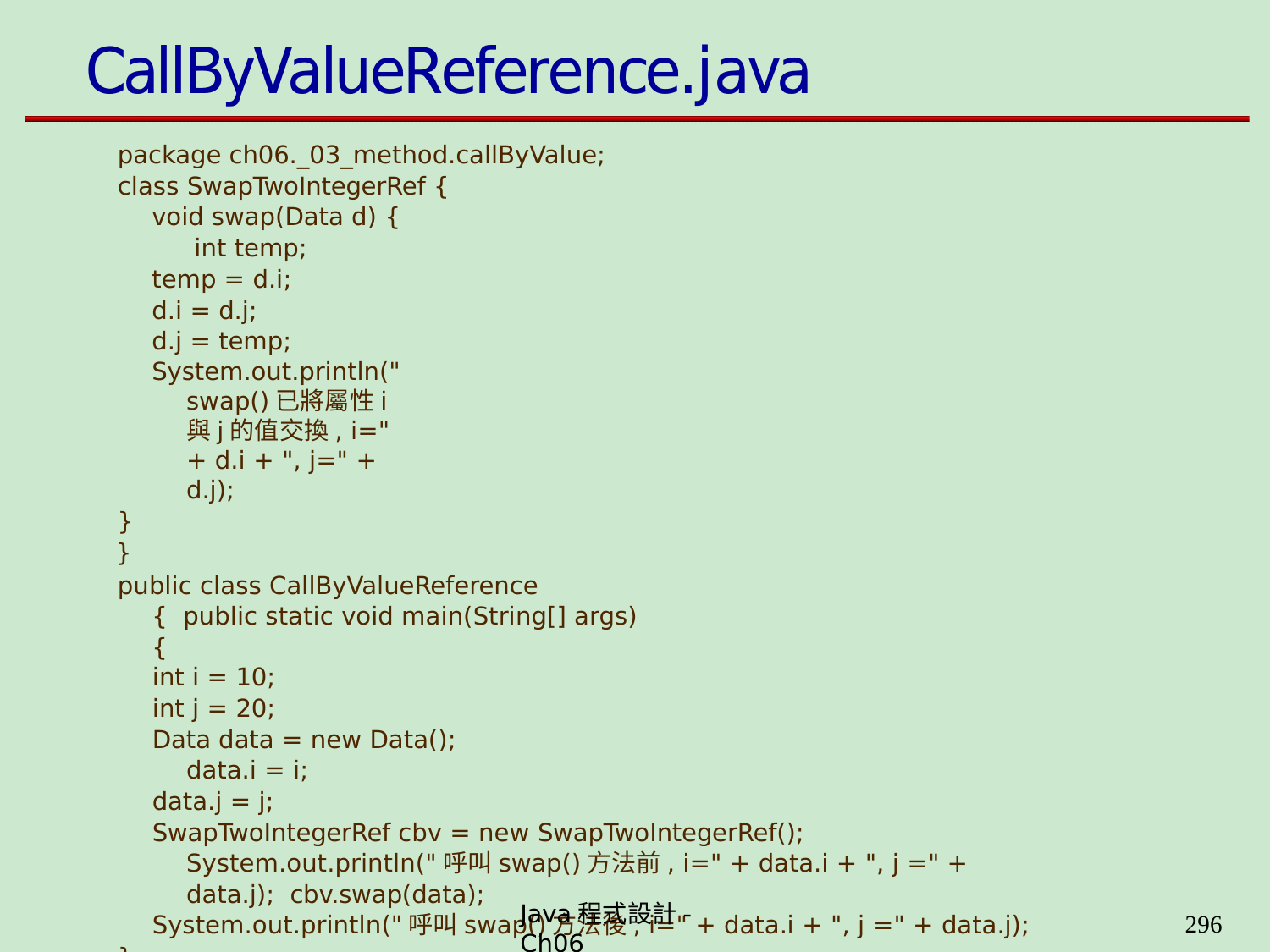

# CallByValueReference.java
package ch06._03_method.callByValue;  class SwapTwoIntegerRef {
void swap(Data d) {  int temp;
temp = d.i;
d.i = d.j;
d.j = temp;
System.out.println("swap()已將屬性i與j的值交換, i=" + d.i + ", j=" + d.j);
}
}
public class CallByValueReference {  public static void main(String[] args) {
int i = 10;
int j = 20;
Data data = new Data();  data.i = i;
data.j = j;
SwapTwoIntegerRef cbv = new SwapTwoIntegerRef();  System.out.println("呼叫swap()方法前, i=" + data.i + ", j =" + data.j);  cbv.swap(data);
System.out.println("呼叫swap()方法後, i=" + data.i + ", j =" + data.j);
}
}
Java程式設計-Ch06
296